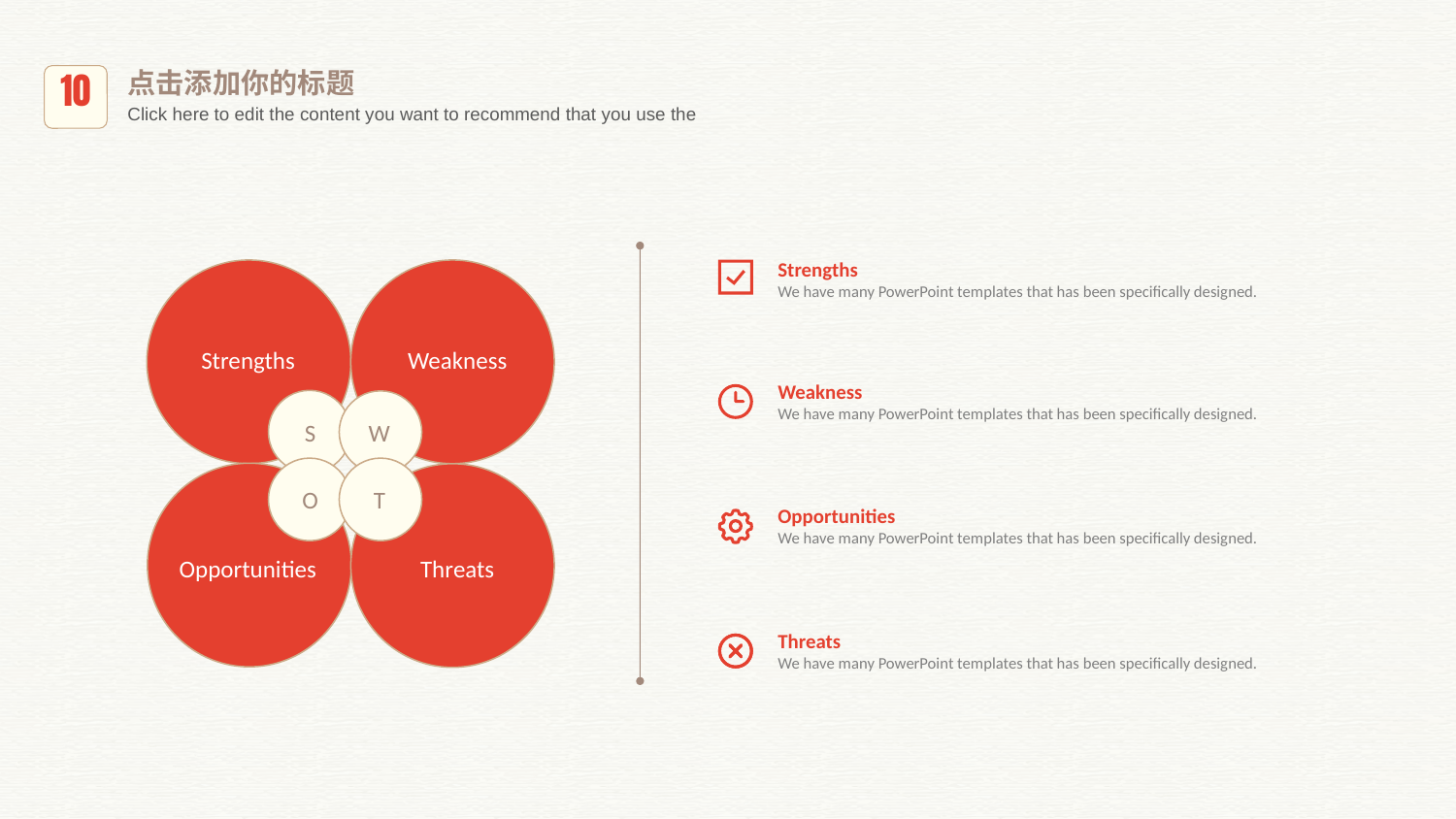

点击添加你的标题

Click here to edit the content you want to recommend that you use the

Strengths
We have many PowerPoint templates that has been specifically designed.

Strengths
Weakness
Weakness
We have many PowerPoint templates that has been specifically designed.

S
W

O
T
Opportunities
We have many PowerPoint templates that has been specifically designed.

Opportunities
Threats
Threats
We have many PowerPoint templates that has been specifically designed.